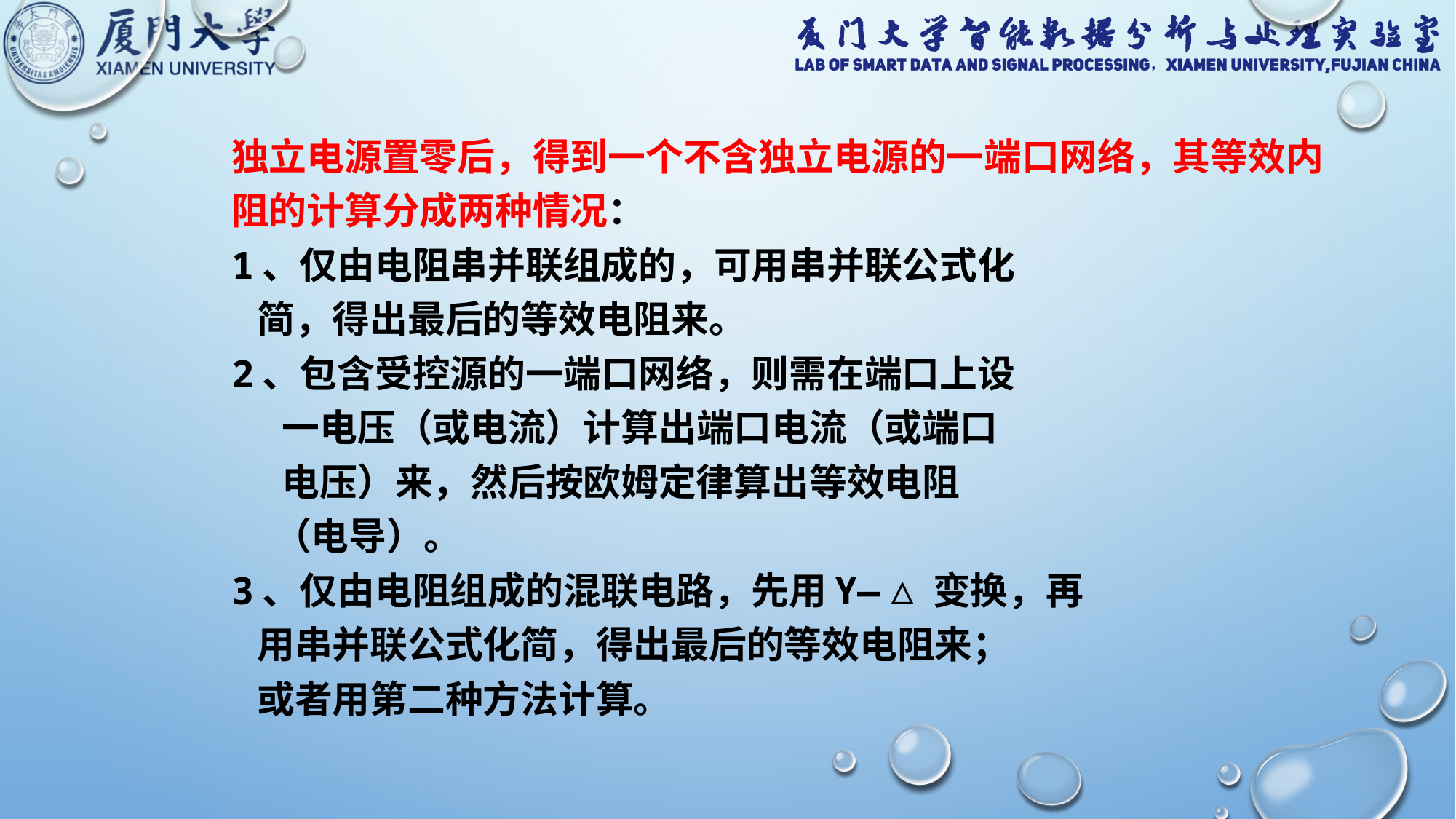

独立电源置零后，得到一个不含独立电源的一端口网络，其等效内阻的计算分成两种情况：
1、仅由电阻串并联组成的，可用串并联公式化
   简，得出最后的等效电阻来。
2、包含受控源的一端口网络，则需在端口上设
     一电压（或电流）计算出端口电流（或端口
     电压）来，然后按欧姆定律算出等效电阻
    （电导）。
3、仅由电阻组成的混联电路，先用Y—△变换，再
   用串并联公式化简，得出最后的等效电阻来；
   或者用第二种方法计算。